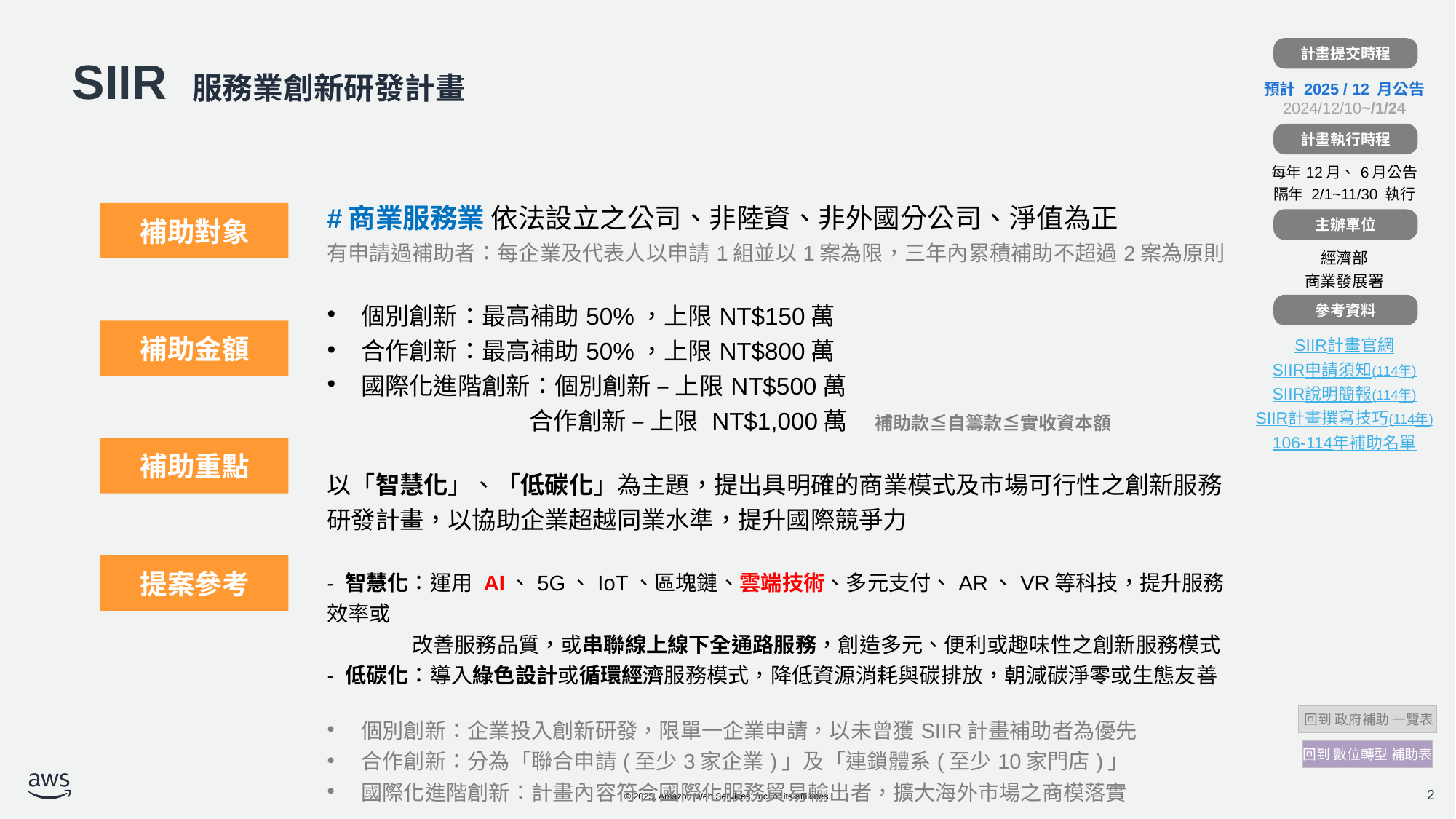

計畫提交時程
|  |
| --- |
| 預計 2025 / 12 月公告 2024/12/10~/1/24 |
|  |
| 每年12月、6月公告 隔年 2/1~11/30 執行 |
|  |
| 經濟部 商業發展署 |
|  |
| SIIR計畫官網 SIIR申請須知(114年) SIIR說明簡報(114年) SIIR計畫撰寫技巧(114年) 106-114年補助名單 |
# SIIR 服務業創新研發計畫
計畫執行時程
|  | #商業服務業 依法設立之公司、非陸資、非外國分公司、淨值為正 有申請過補助者：每企業及代表人以申請1組並以1案為限，三年內累積補助不超過2案為原則 |
| --- | --- |
|  | 個別創新：最高補助50%，上限NT$150萬 合作創新：最高補助50%，上限NT$800萬 國際化進階創新：個別創新 – 上限NT$500萬 合作創新 – 上限 NT$1,000萬 補助款≦自籌款≦實收資本額 |
|  | 以「智慧化」、「低碳化」為主題，提出具明確的商業模式及市場可行性之創新服務研發計畫，以協助企業超越同業水準，提升國際競爭力 |
|  | - 智慧化：運用 AI、5G、IoT、區塊鏈、雲端技術、多元支付、AR、VR等科技，提升服務效率或 改善服務品質，或串聯線上線下全通路服務，創造多元、便利或趣味性之創新服務模式 - 低碳化：導入綠色設計或循環經濟服務模式，降低資源消耗與碳排放，朝減碳淨零或生態友善 個別創新：企業投入創新研發，限單一企業申請，以未曾獲SIIR計畫補助者為優先 合作創新：分為「聯合申請(至少3家企業)」及「連鎖體系(至少10家門店)」 國際化進階創新：計畫內容符合國際化服務貿易輸出者，擴大海外市場之商模落實 |
補助對象
主辦單位
參考資料
補助金額
補助重點
提案參考
 回到 政府補助 一覽表
回到 數位轉型 補助表
2